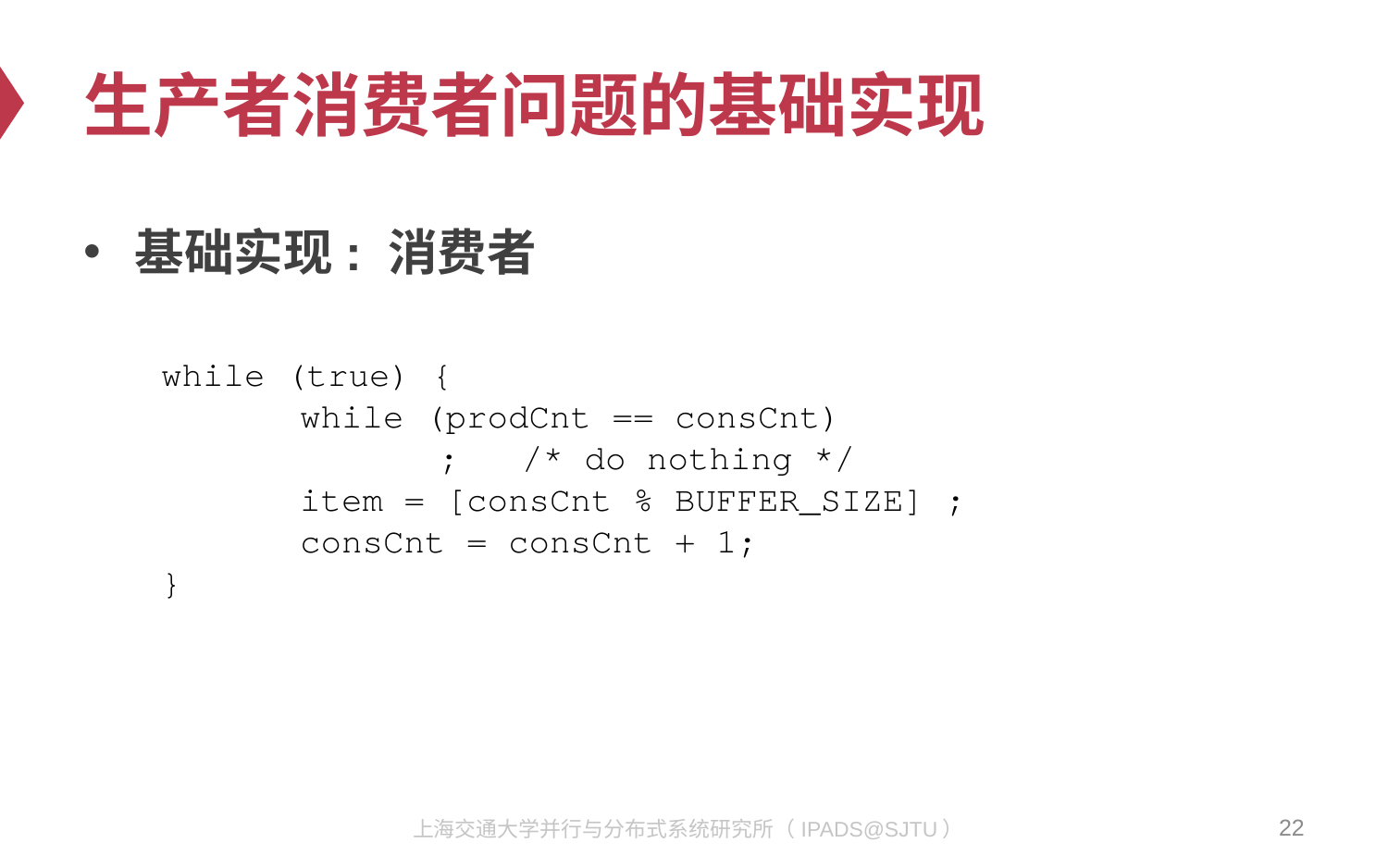

# 生产者消费者问题的基础实现
基础实现: 消费者
while (true) {
	while (prodCnt == consCnt)
		;   /* do nothing */
	item = [consCnt % BUFFER_SIZE] ;
	consCnt = consCnt + 1;
}
22
上海交通大学并行与分布式系统研究所（IPADS@SJTU）